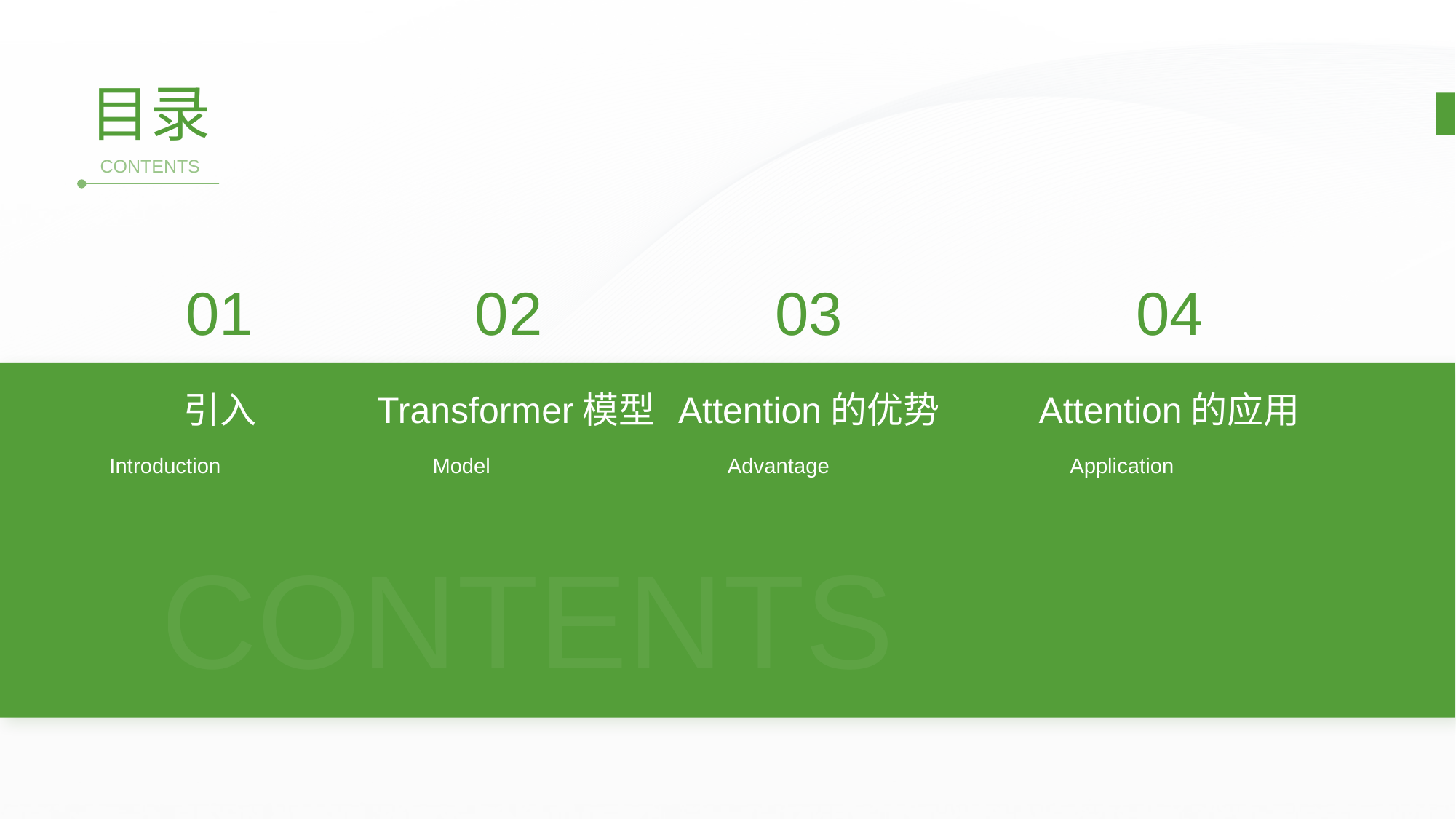

目录
CONTENTS
01
引入
Introduction
03
Attention的优势
Advantage
04
Attention的应用
Application
02
Transformer模型
Model